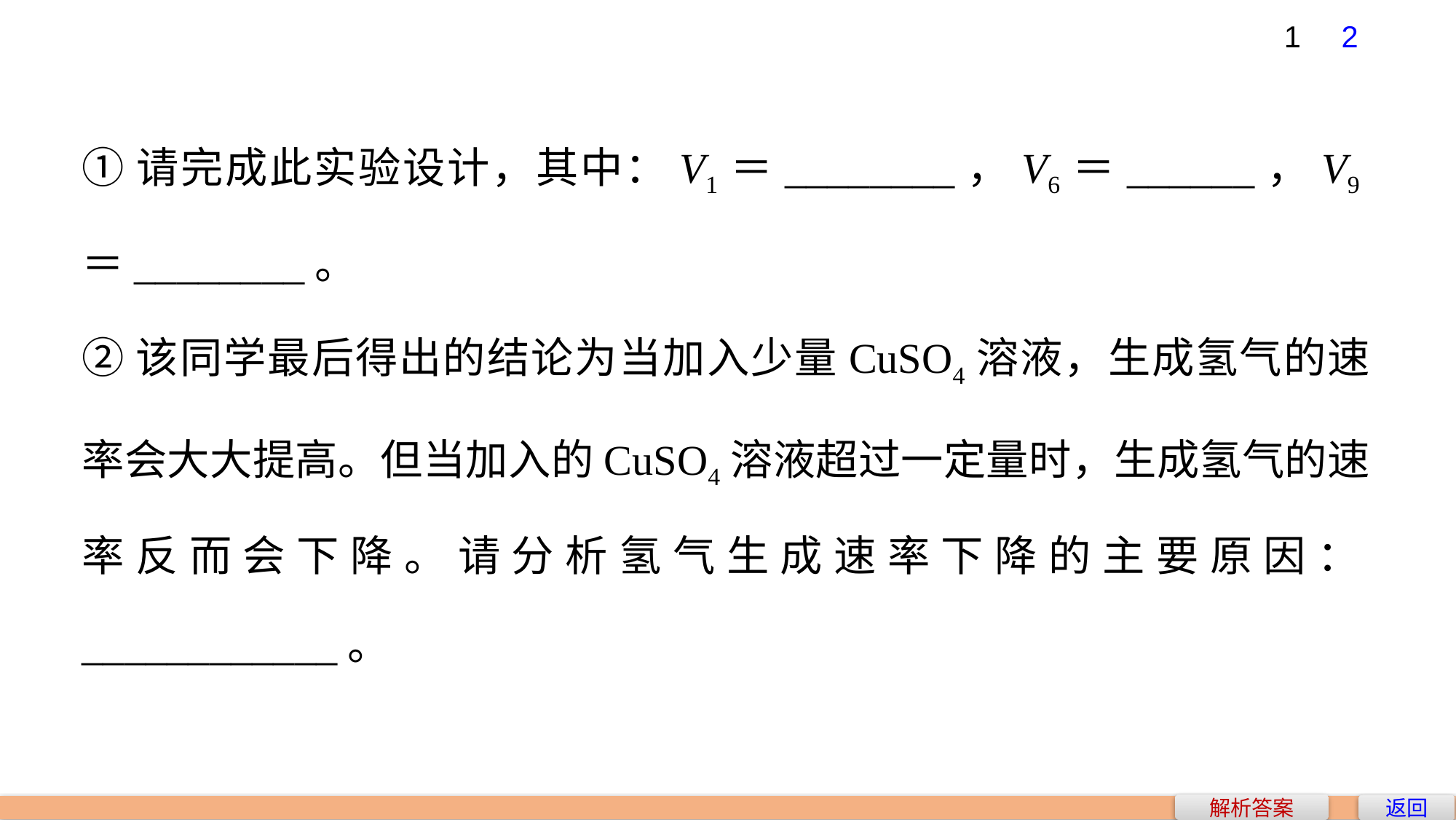

1
2
①请完成此实验设计，其中：V1＝________，V6＝______，V9＝________。
②该同学最后得出的结论为当加入少量CuSO4溶液，生成氢气的速率会大大提高。但当加入的CuSO4溶液超过一定量时，生成氢气的速率反而会下降。请分析氢气生成速率下降的主要原因：____________。
解析答案
返回